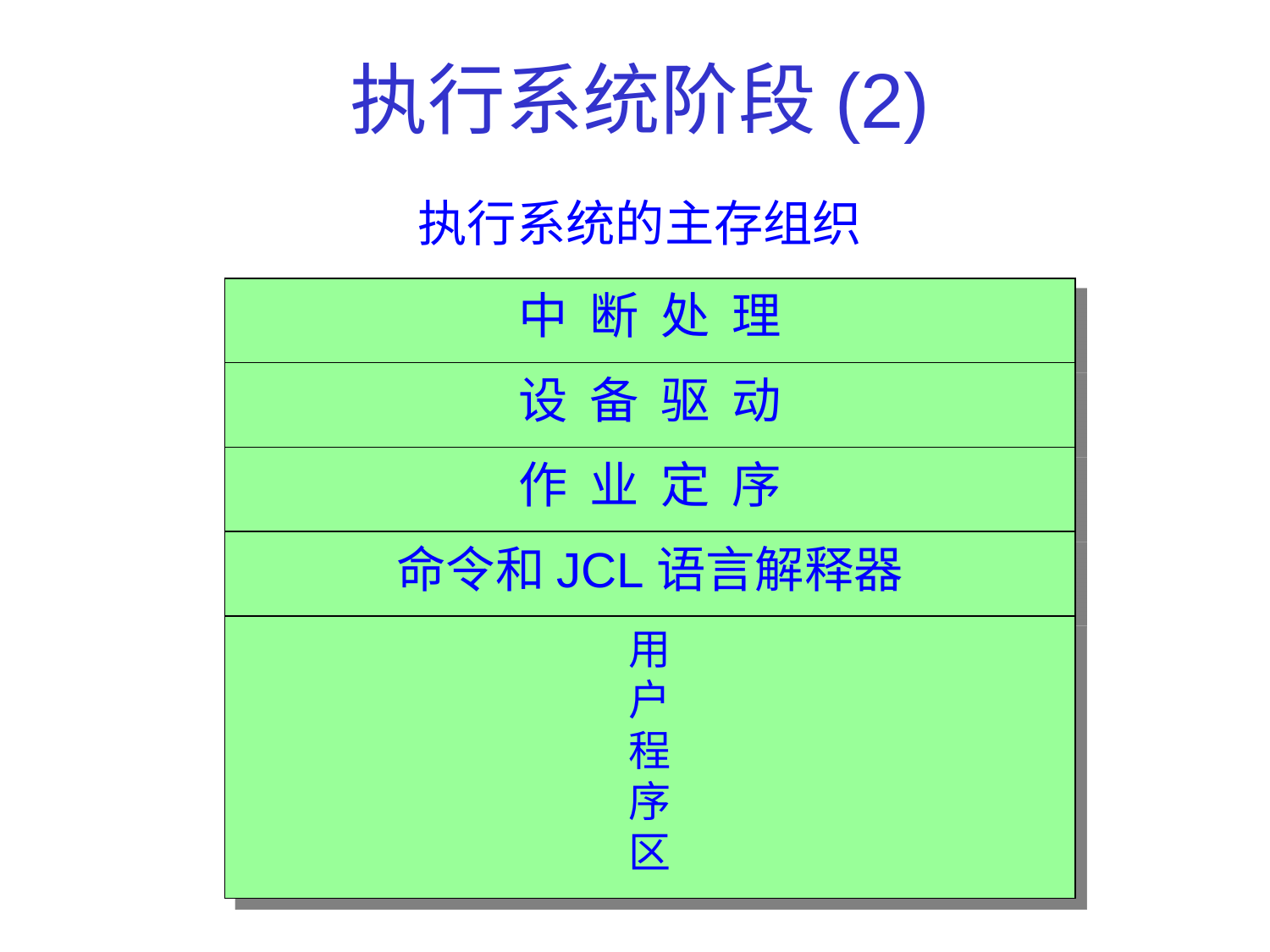

# 执行系统阶段(2)
执行系统的主存组织

中  断  处  理
设  备  驱  动
作  业  定  序
命令和JCL语言解释器
用
户
程
序
区